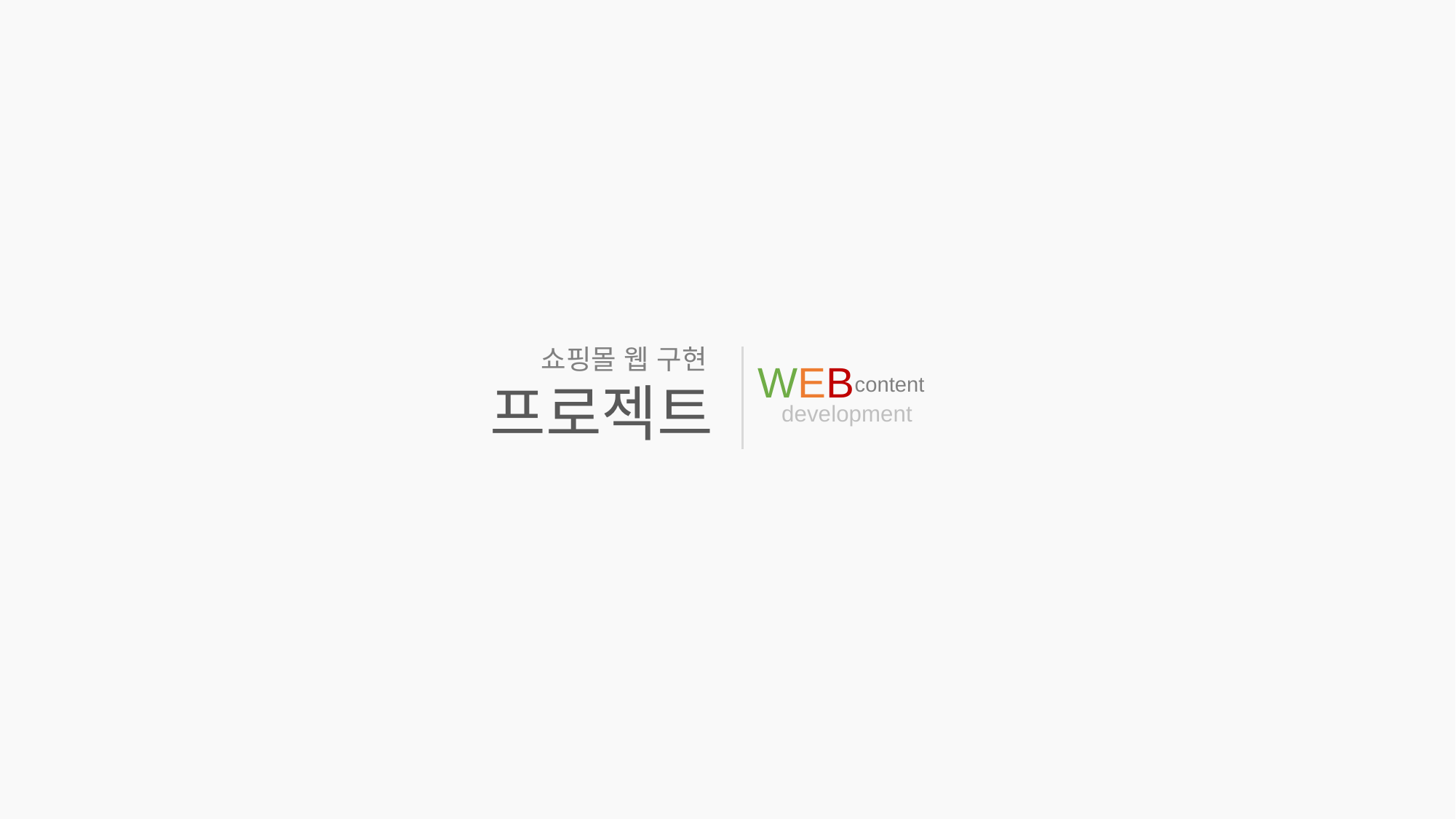

쇼핑몰 웹 구현
WEB
content
프로젝트
development